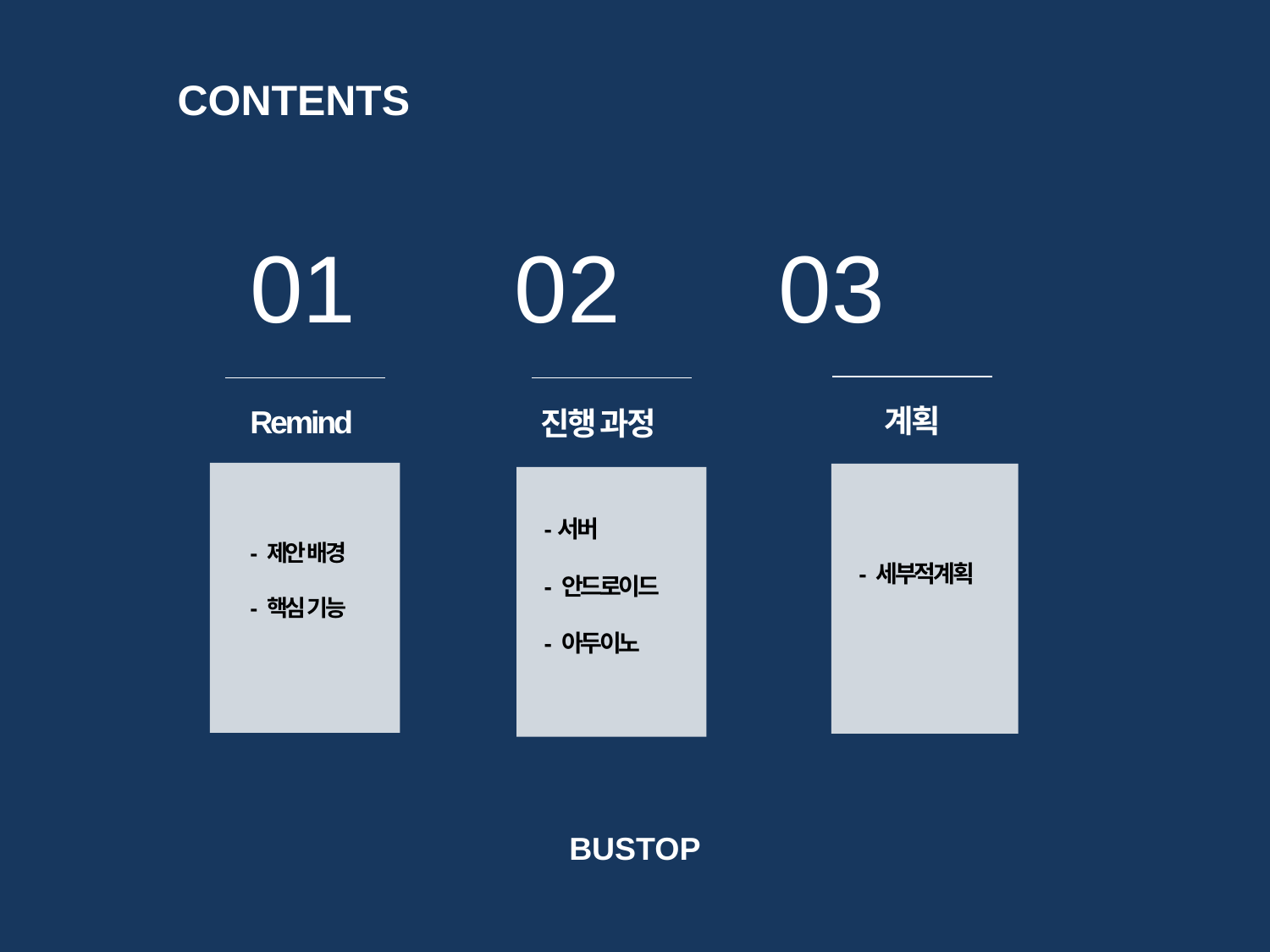

CONTENTS
01      02      03
계획
Remind
진행 과정

-서버

- 안드로이드

- 아두이노

- 제안 배경

- 핵심 기능
- 세부적계획

BUSTOP